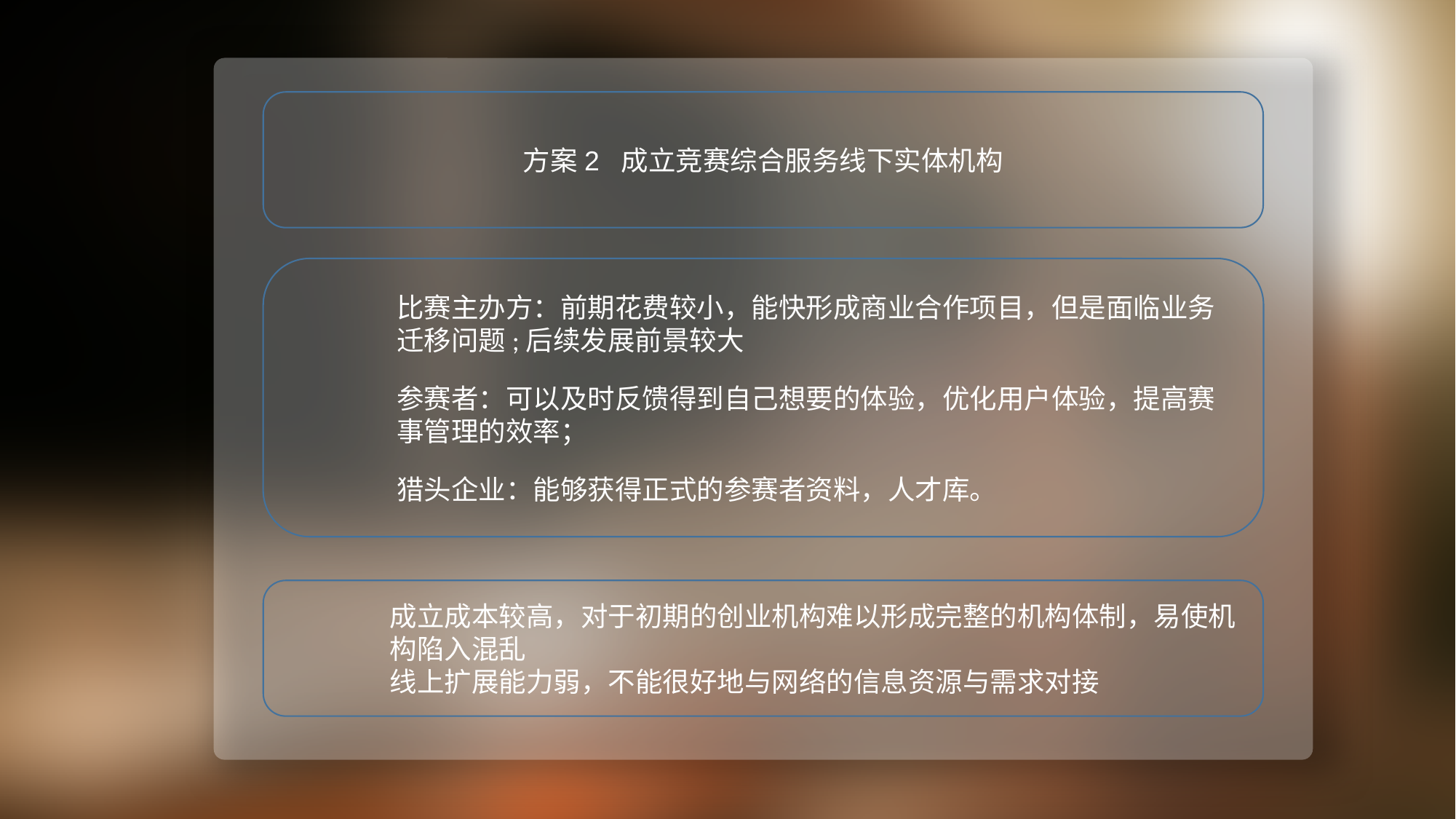

方案2  成立竞赛综合服务线下实体机构
	比赛主办方：前期花费较小，能快形成商业合作项目，但是面临业务	迁移问题;后续发展前景较大

	参赛者：可以及时反馈得到自己想要的体验，优化用户体验，提高赛	事管理的效率；

	猎头企业：能够获得正式的参赛者资料，人才库。
	成立成本较高，对于初期的创业机构难以形成完整的机构体制，易使机	构陷入混乱
	线上扩展能力弱，不能很好地与网络的信息资源与需求对接